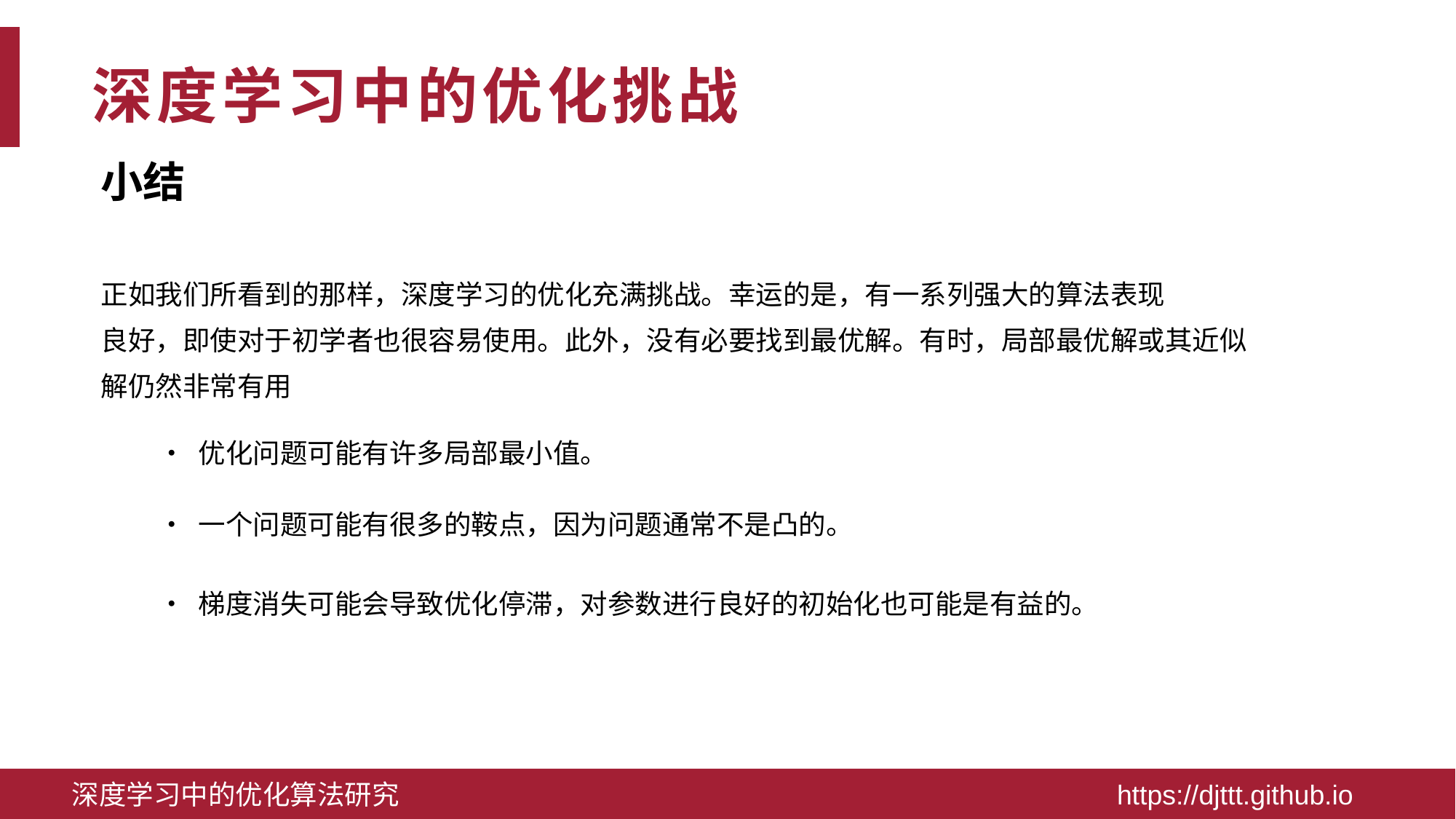

# 深度学习中的优化挑战
小结
正如我们所看到的那样，深度学习的优化充满挑战。幸运的是，有一系列强大的算法表现
良好，即使对于初学者也很容易使用。此外，没有必要找到最优解。有时，局部最优解或其近似
解仍然非常有用
• 优化问题可能有许多局部最小值。
• 一个问题可能有很多的鞍点，因为问题通常不是凸的。
• 梯度消失可能会导致优化停滞，对参数进行良好的初始化也可能是有益的。
深度学习中的优化算法研究                                                                                                                   https://djttt.github.io